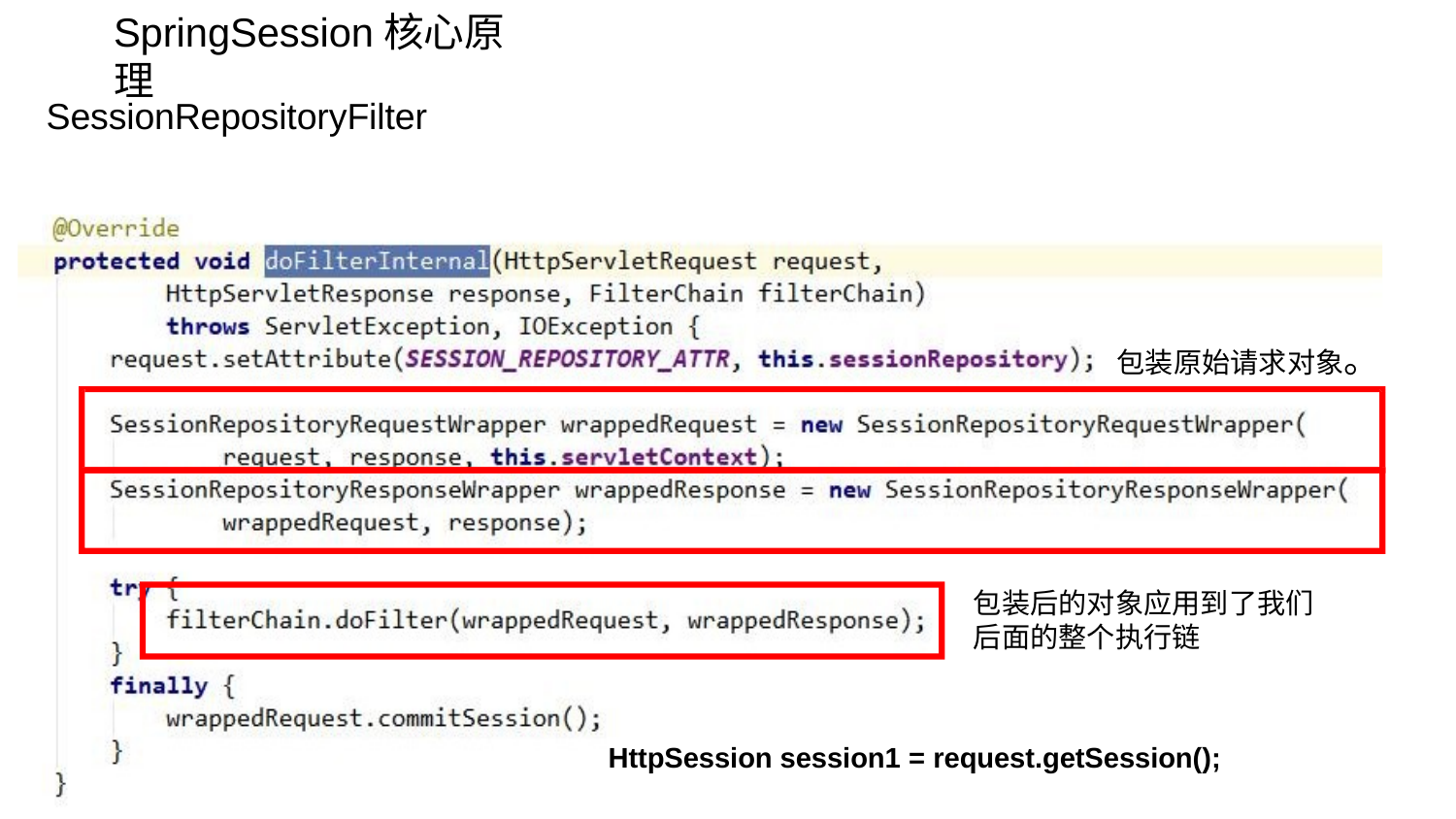

# SpringSession核心原理
SessionRepositoryFilter

包装原始请求对象。

包装后的对象应用到了我们 后面的整个执行链
HttpSession session1 = request.getSession();